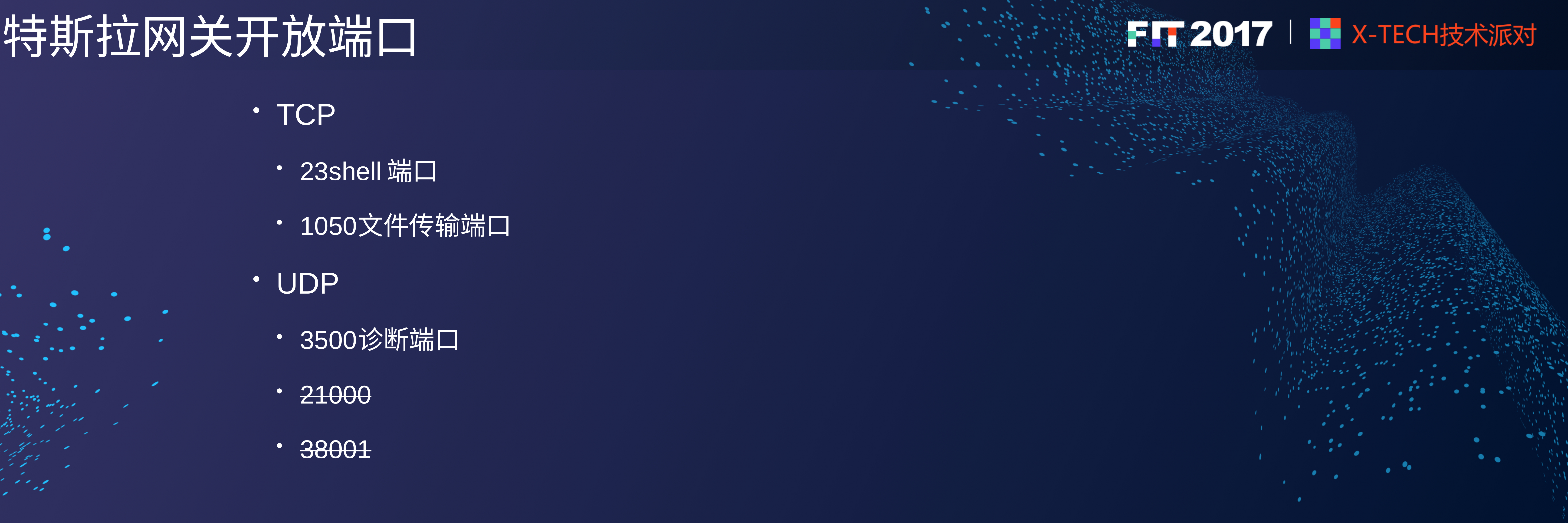

# 特斯拉网关开放端口
TCP
23			shell端口
1050		文件传输端口
UDP
3500		诊断端口
21000
38001